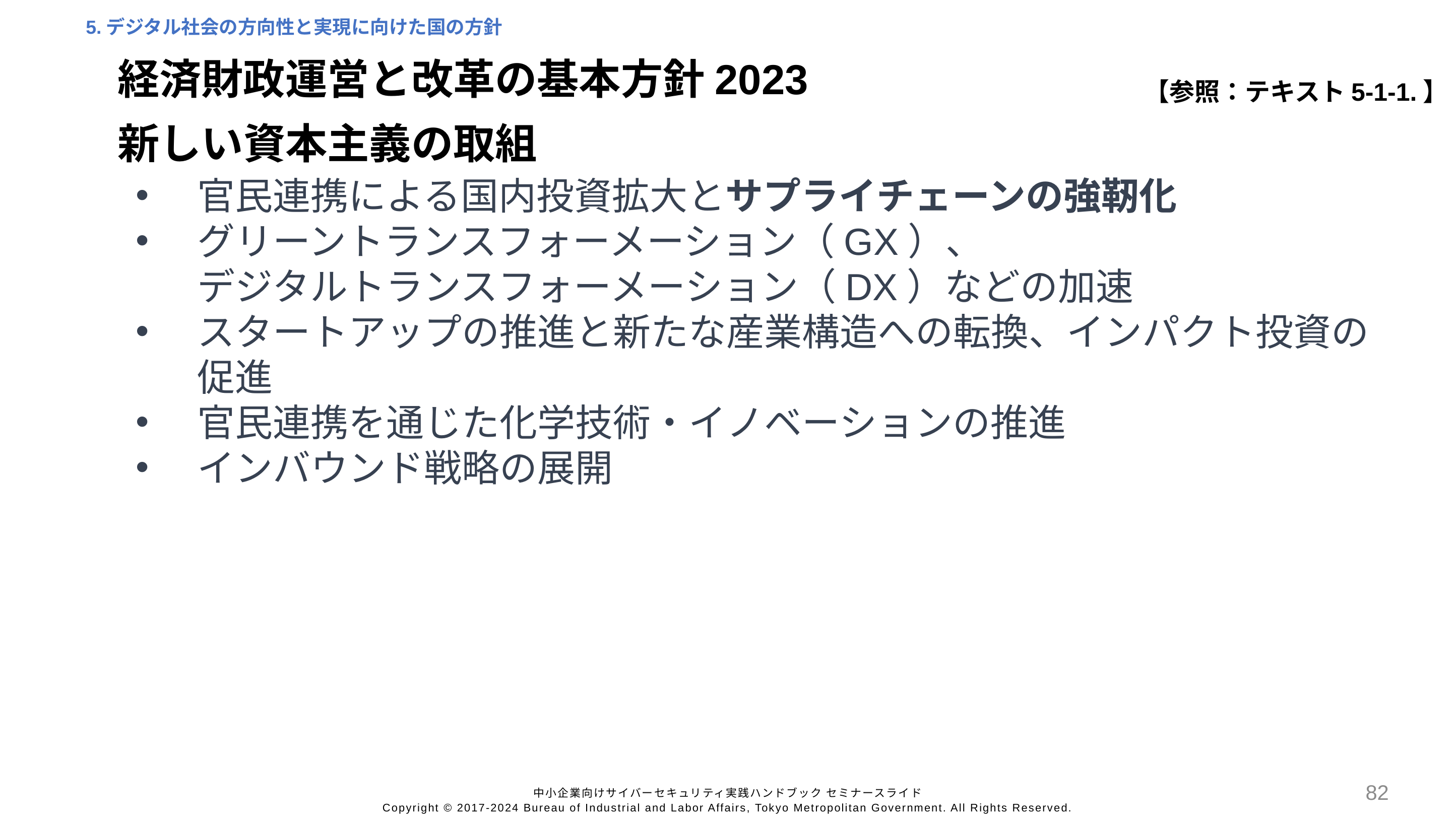

5.デジタル社会の方向性と実現に向けた国の方針
経済財政運営と改革の基本方針2023
【参照：テキスト5-1-1.】
新しい資本主義の取組
官民連携による国内投資拡大とサプライチェーンの強靭化
グリーントランスフォーメーション（GX）、
デジタルトランスフォーメーション（DX）などの加速
スタートアップの推進と新たな産業構造への転換、インパクト投資の促進
官民連携を通じた化学技術・イノベーションの推進
インバウンド戦略の展開
82